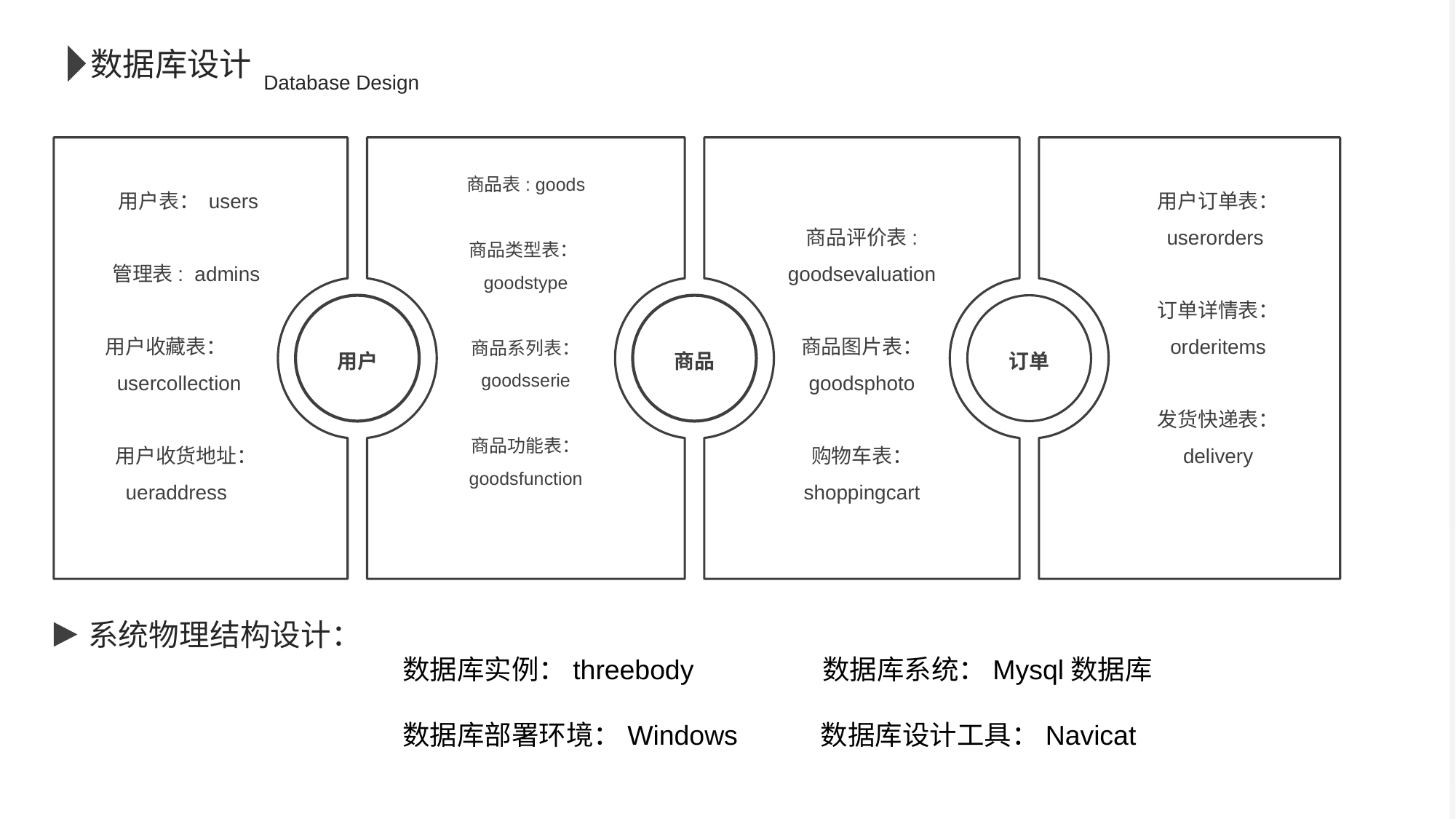

数据库设计

  Database Design
   用户表： users

  管理表:  admins

  用户收藏表：          usercollection

  用户收货地址：
  ueraddress

商品表: goods

商品类型表：goodstype

商品系列表：
goodsserie

商品功能表：
goodsfunction

商品评价表:
goodsevaluation

商品图片表：
goodsphoto

购物车表：
shoppingcart
用户订单表：
userorders

订单详情表：
orderitems

发货快递表：
delivery

用户
商品
订单
系统物理结构设计：

数据库实例：threebody                数据库系统：Mysql数据库

数据库部署环境：Windows          数据库设计工具：Navicat